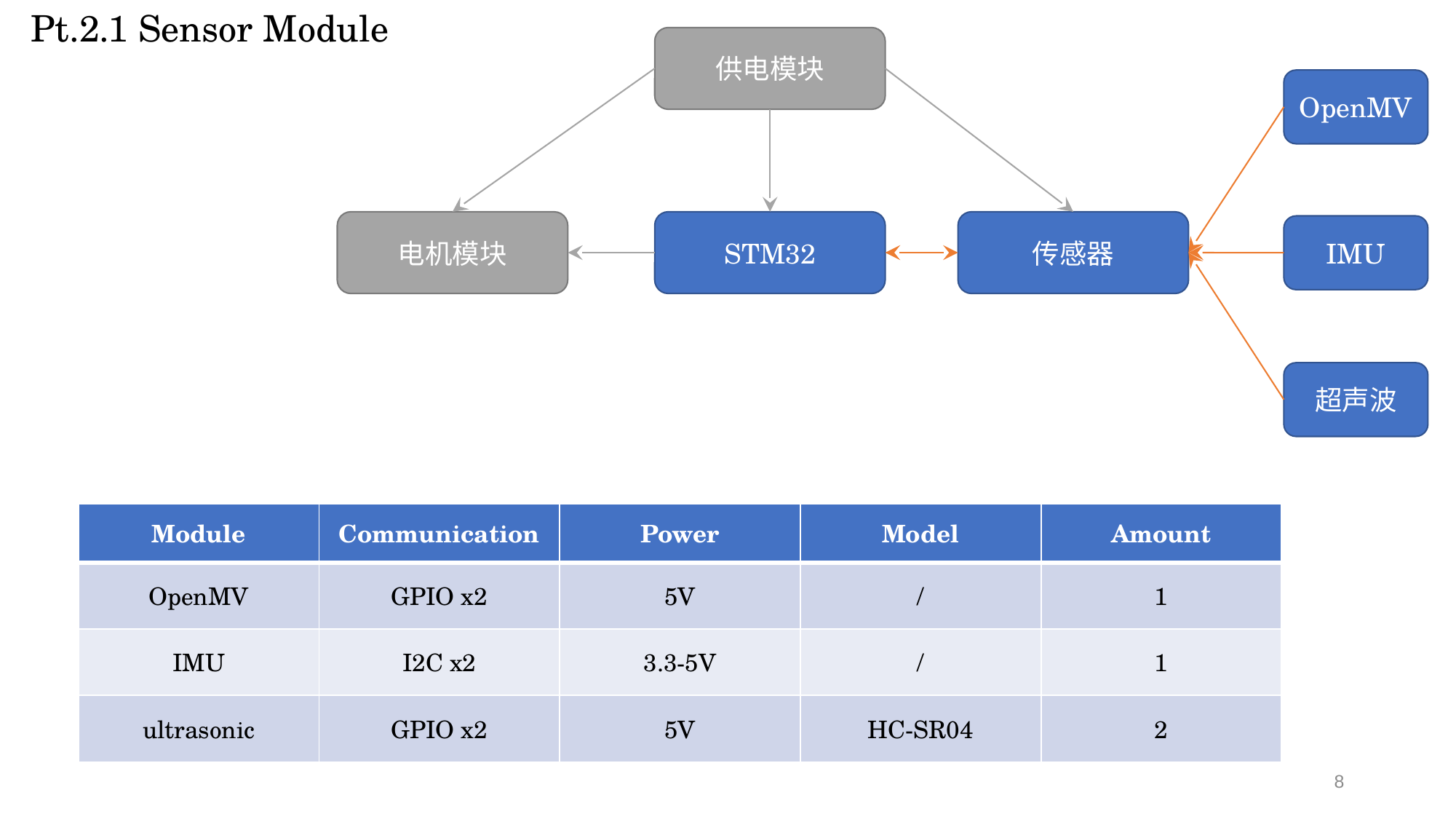

Pt.2.1 Sensor Module
供电模块
OpenMV
电机模块
传感器
STM32
IMU
超声波
| Module | Communication | Power | Model | Amount |
| --- | --- | --- | --- | --- |
| OpenMV | GPIO x2 | 5V | / | 1 |
| IMU | I2C x2 | 3.3-5V | / | 1 |
| ultrasonic | GPIO x2 | 5V | HC-SR04 | 2 |
8